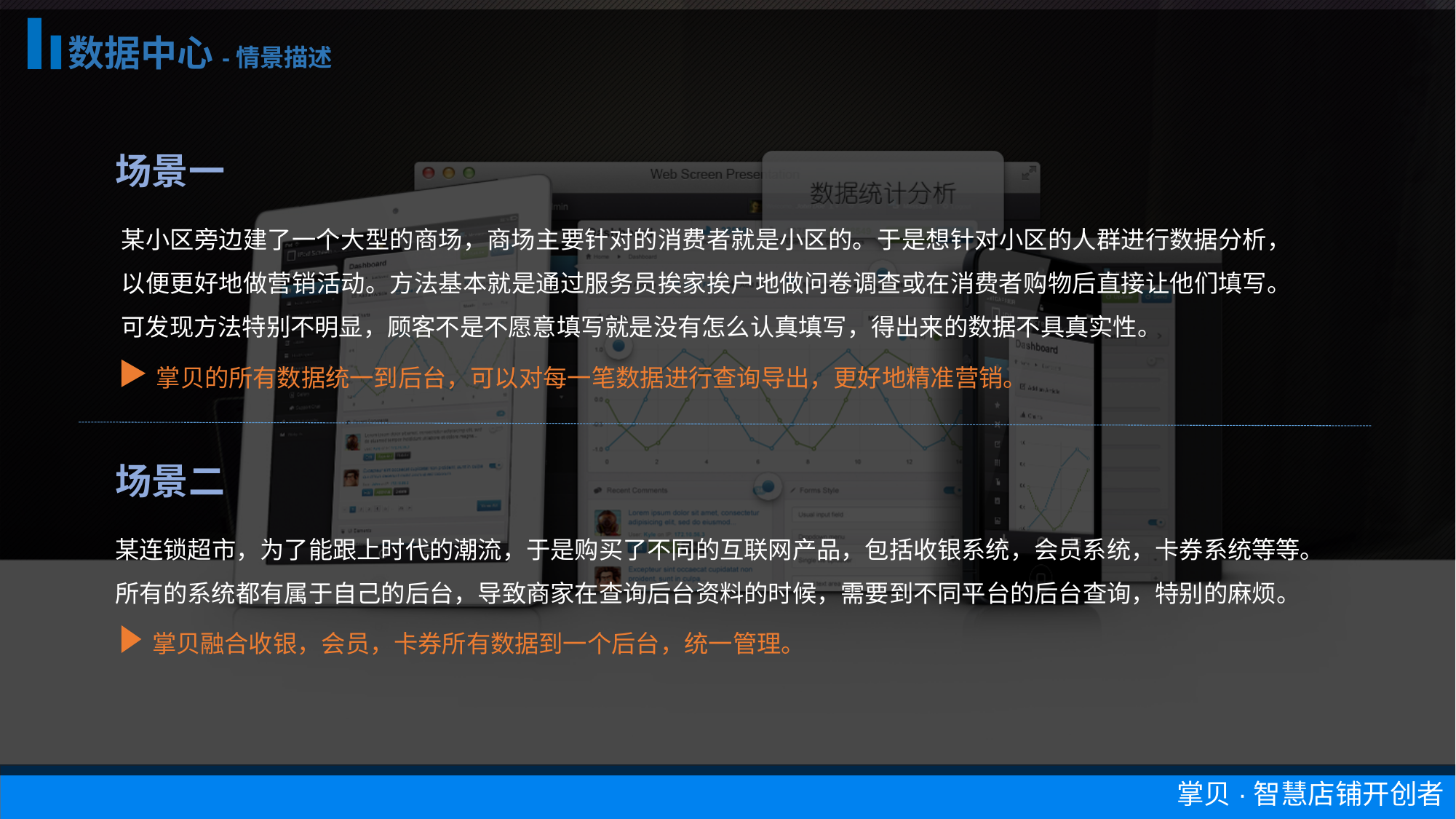

数据中心-情景描述

场景一
某小区旁边建了一个大型的商场，商场主要针对的消费者就是小区的。于是想针对小区的人群进行数据分析，以便更好地做营销活动。方法基本就是通过服务员挨家挨户地做问卷调查或在消费者购物后直接让他们填写。可发现方法特别不明显，顾客不是不愿意填写就是没有怎么认真填写，得出来的数据不具真实性。
掌贝的所有数据统一到后台，可以对每一笔数据进行查询导出，更好地精准营销。

场景二
某连锁超市，为了能跟上时代的潮流，于是购买了不同的互联网产品，包括收银系统，会员系统，卡券系统等等。所有的系统都有属于自己的后台，导致商家在查询后台资料的时候，需要到不同平台的后台查询，特别的麻烦。
掌贝融合收银，会员，卡券所有数据到一个后台，统一管理。